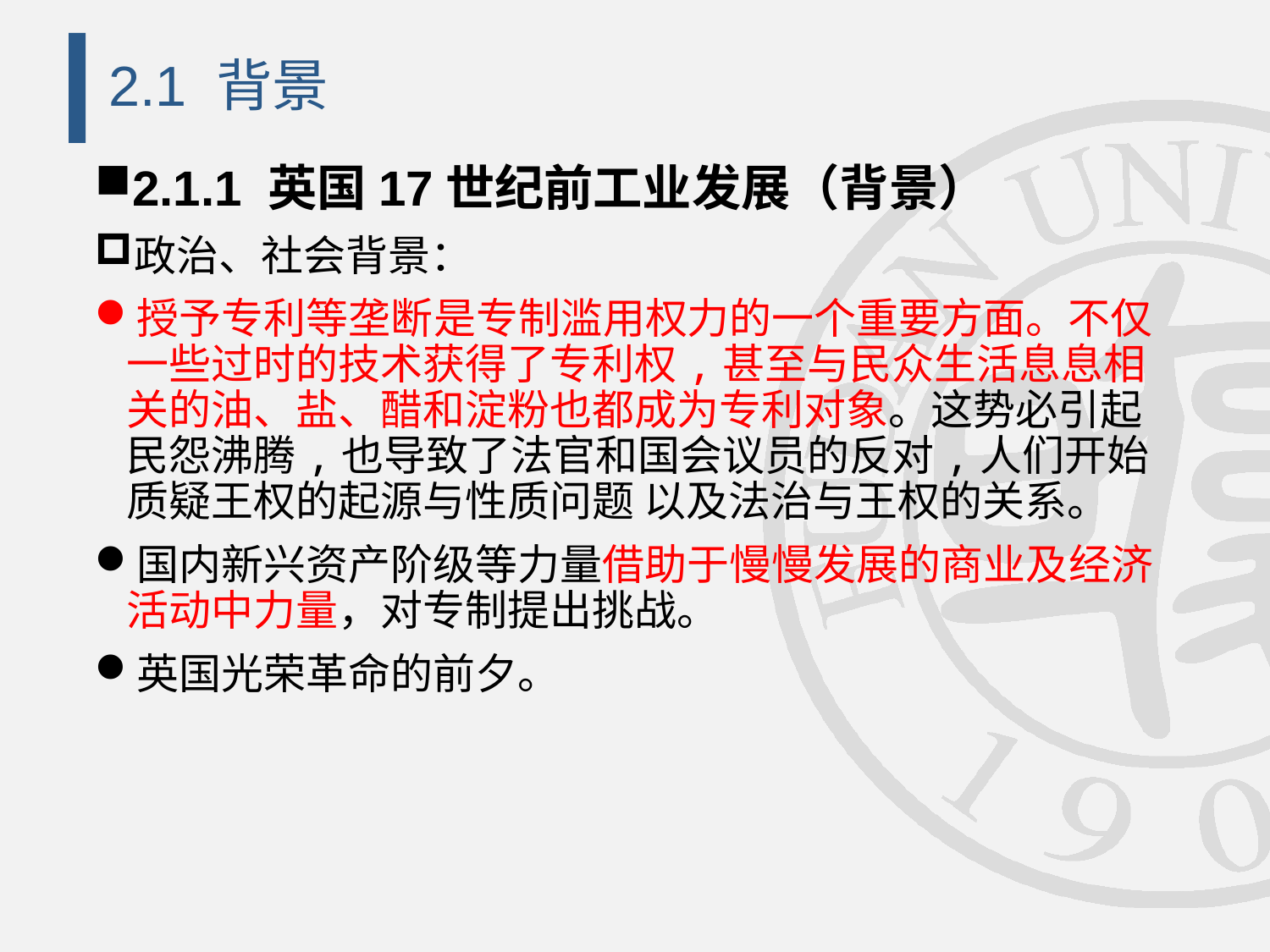

# 2.1 背景
2.1.1 英国17世纪前工业发展（背景）
政治、社会背景：
授予专利等垄断是专制滥用权力的一个重要方面。不仅一些过时的技术获得了专利权,甚至与民众生活息息相关的油、盐、醋和淀粉也都成为专利对象。这势必引起民怨沸腾,也导致了法官和国会议员的反对,人们开始质疑王权的起源与性质问题 以及法治与王权的关系。
国内新兴资产阶级等力量借助于慢慢发展的商业及经济活动中力量，对专制提出挑战。
英国光荣革命的前夕。